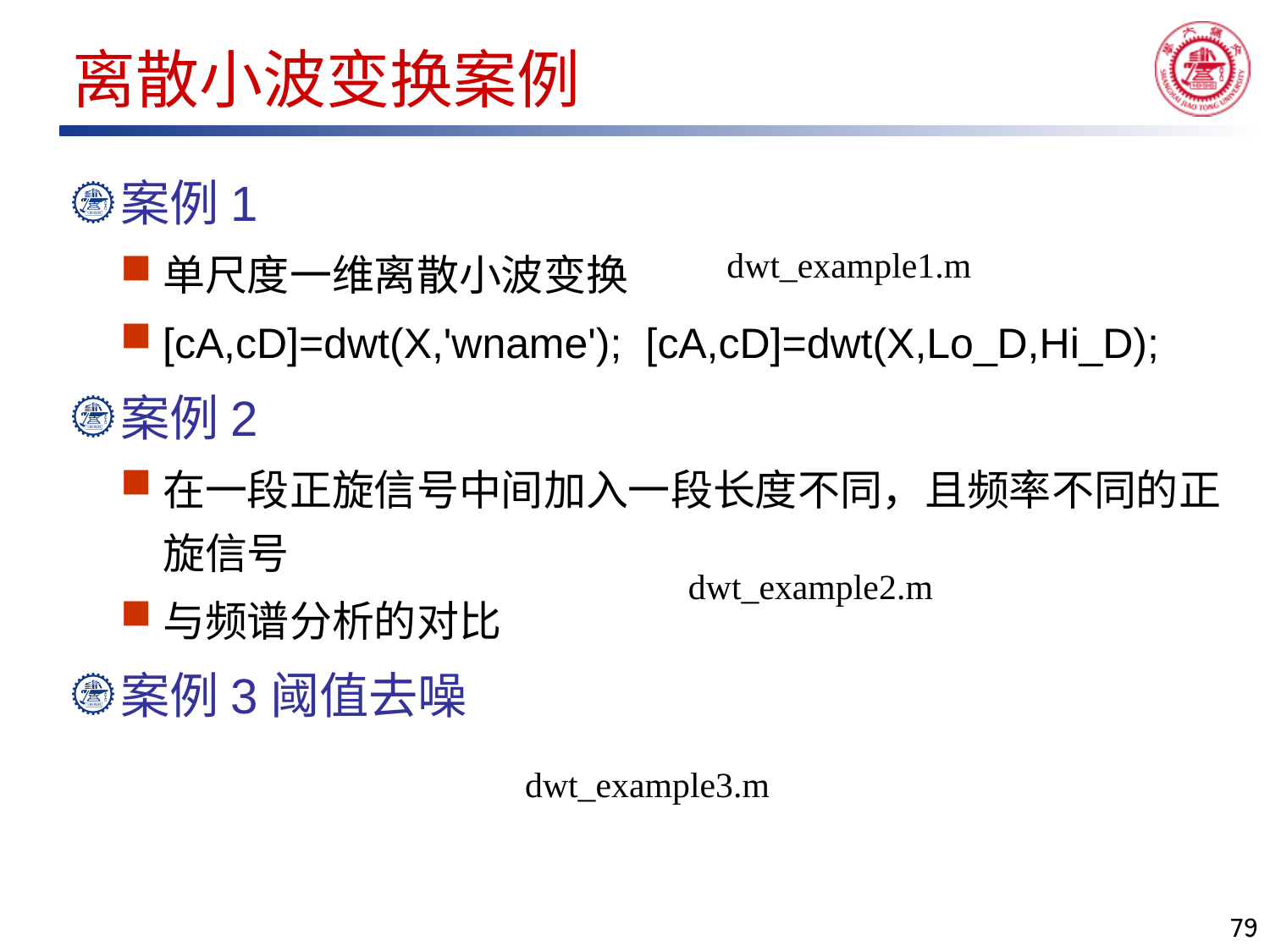

# 离散小波变换案例
案例1
单尺度一维离散小波变换
[cA,cD]=dwt(X,'wname');  [cA,cD]=dwt(X,Lo_D,Hi_D);
案例2
在一段正旋信号中间加入一段长度不同，且频率不同的正旋信号
与频谱分析的对比
案例3阈值去噪
dwt_example1.m
dwt_example2.m
dwt_example3.m
79